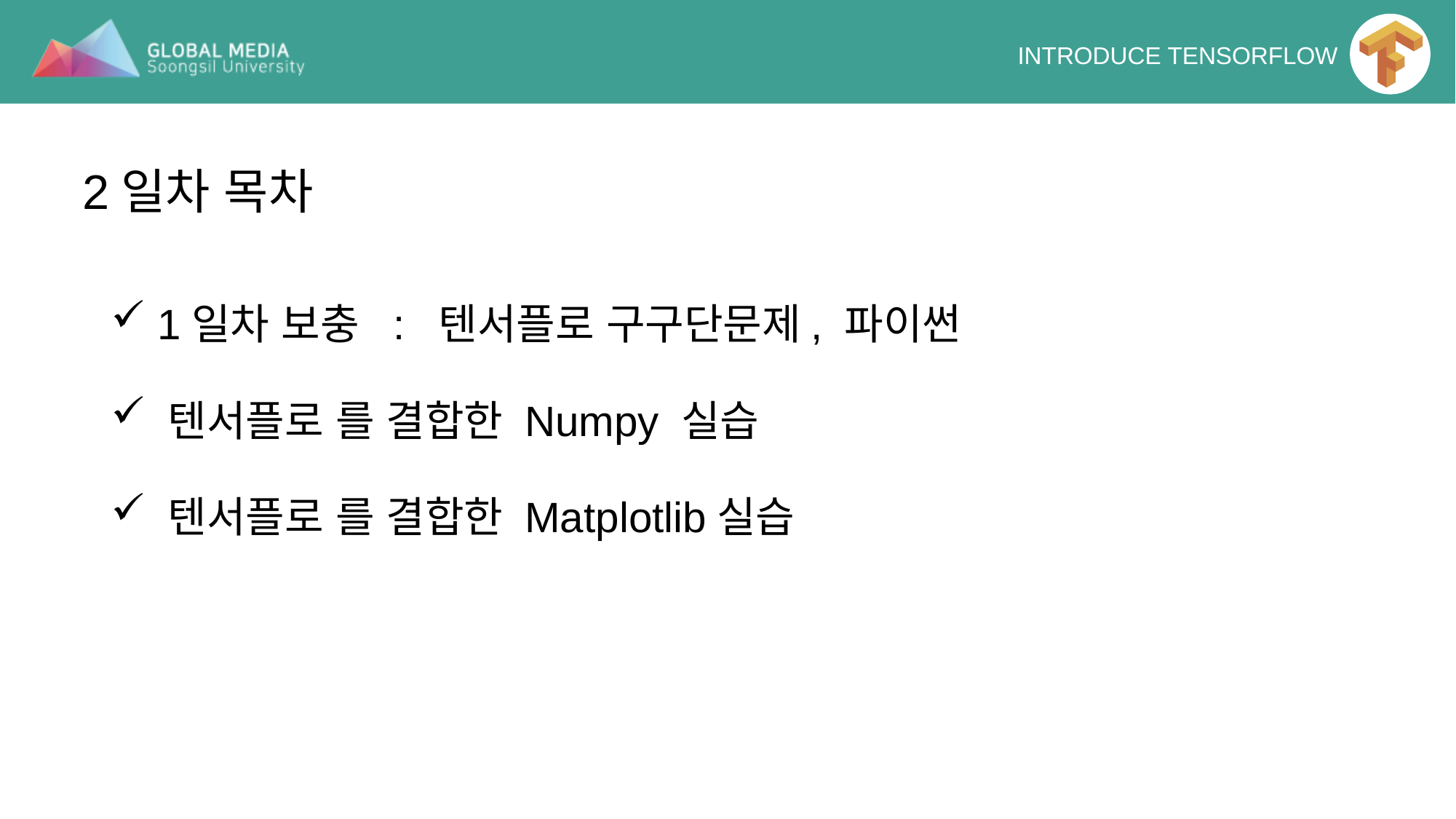

2일차 목차
 1일차 보충  :  텐서플로 구구단문제, 파이썬
 텐서플로 를 결합한 Numpy 실습
 텐서플로 를 결합한 Matplotlib실습